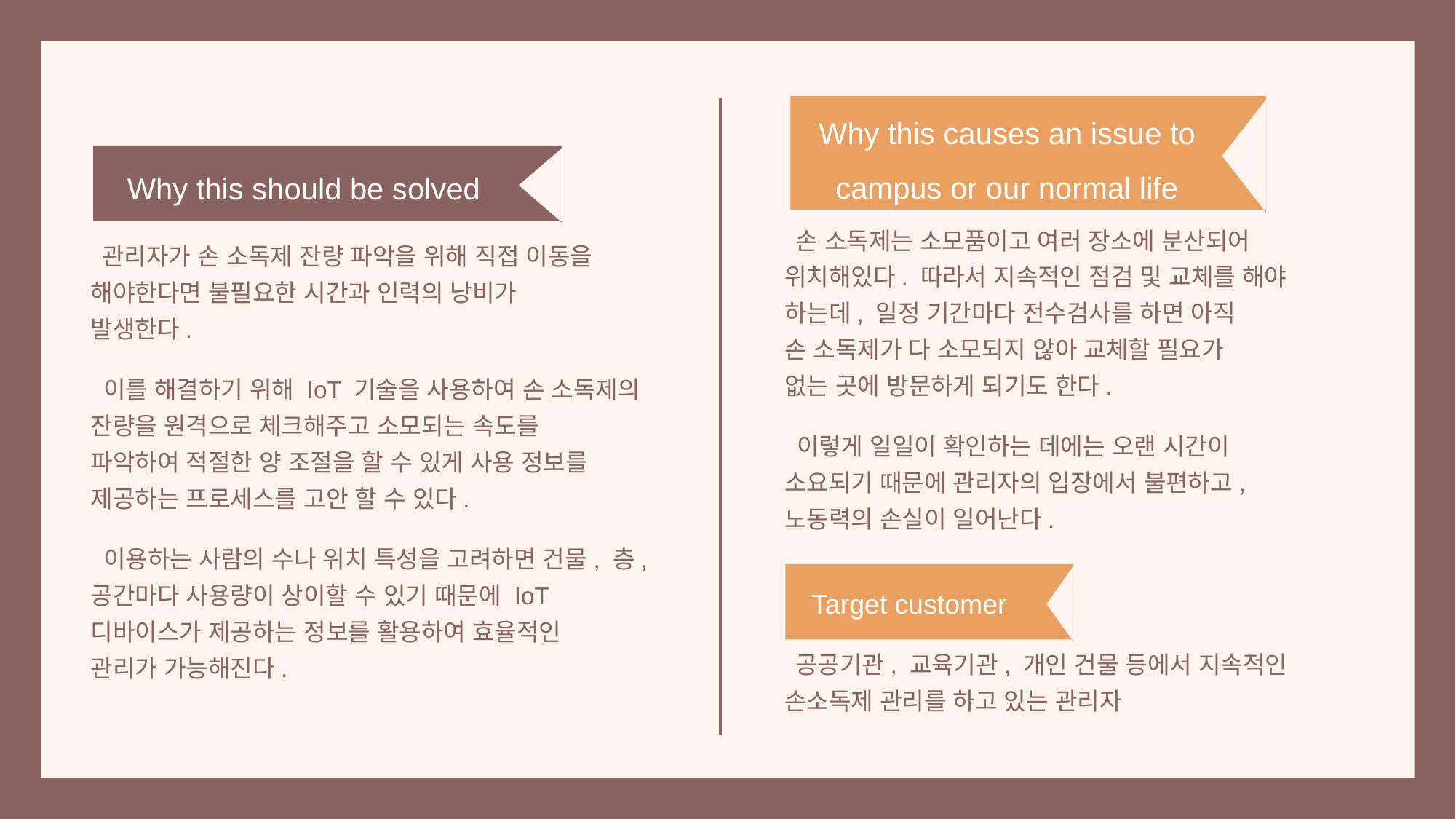

Why this causes an issue to campus or our normal life

Why this should be solved

 손 소독제는 소모품이고 여러 장소에 분산되어
위치해있다. 따라서 지속적인 점검 및 교체를 해야 하는데, 일정 기간마다 전수검사를 하면 아직
손 소독제가 다 소모되지 않아 교체할 필요가
없는 곳에 방문하게 되기도 한다.
 이렇게 일일이 확인하는 데에는 오랜 시간이
소요되기 때문에 관리자의 입장에서 불편하고,
노동력의 손실이 일어난다.

 관리자가 손 소독제 잔량 파악을 위해 직접 이동을 해야한다면 불필요한 시간과 인력의 낭비가
발생한다.
 이를 해결하기 위해 IoT 기술을 사용하여 손 소독제의 잔량을 원격으로 체크해주고 소모되는 속도를
파악하여 적절한 양 조절을 할 수 있게 사용 정보를 제공하는 프로세스를 고안 할 수 있다.
 이용하는 사람의 수나 위치 특성을 고려하면 건물, 층, 공간마다 사용량이 상이할 수 있기 때문에 IoT 디바이스가 제공하는 정보를 활용하여 효율적인
관리가 가능해진다.
  Target customer

 공공기관, 교육기관, 개인 건물 등에서 지속적인
손소독제 관리를 하고 있는 관리자